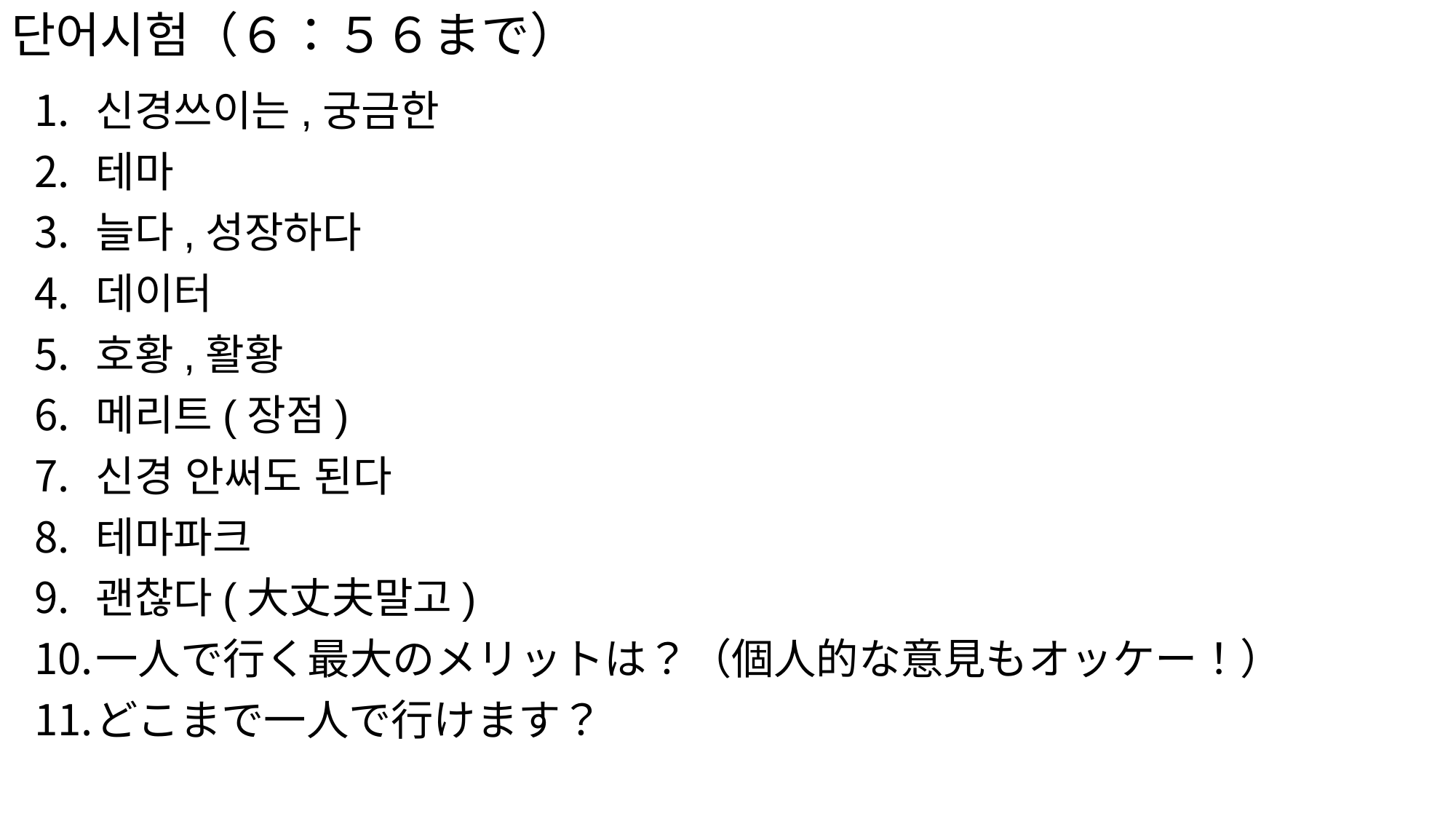

# 단어시험（６：５６まで）
신경쓰이는,궁금한
테마
늘다,성장하다
데이터
호황,활황
메리트(장점)
신경 안써도 된다
테마파크
괜찮다(大丈夫말고)
一人で行く最大のメリットは？（個人的な意見もオッケー！）
どこまで一人で行けます？